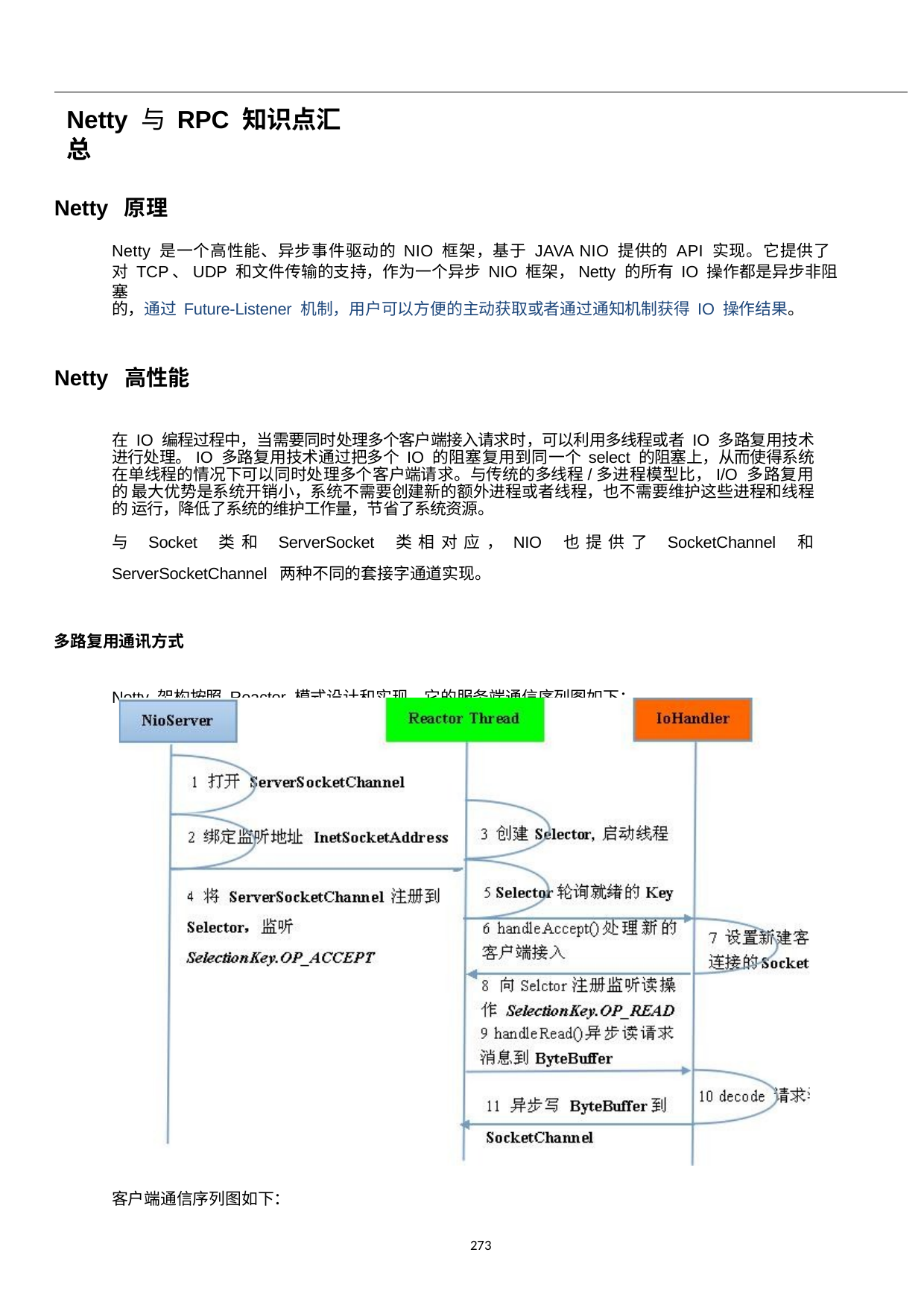

Netty 与 RPC 知识点汇总

Netty 原理
Netty 是一个高性能、异步事件驱动的 NIO 框架，基于 JAVA NIO 提供的 API 实现。它提供了对 TCP、UDP 和文件传输的支持，作为一个异步 NIO 框架，Netty 的所有 IO 操作都是异步非阻塞
的，通过 Future-Listener 机制，用户可以方便的主动获取或者通过通知机制获得 IO 操作结果。

Netty 高性能

在 IO 编程过程中，当需要同时处理多个客户端接入请求时，可以利用多线程或者 IO 多路复用技术 进行处理。IO 多路复用技术通过把多个 IO 的阻塞复用到同一个 select 的阻塞上，从而使得系统 在单线程的情况下可以同时处理多个客户端请求。与传统的多线程/多进程模型比，I/O 多路复用的 最大优势是系统开销小，系统不需要创建新的额外进程或者线程，也不需要维护这些进程和线程的 运行，降低了系统的维护工作量，节省了系统资源。
与 Socket 类和 ServerSocket 类相对应，NIO 也提供了 SocketChannel 和 ServerSocketChannel  两种不同的套接字通道实现。

多路复用通讯方式

Netty 架构按照 Reactor 模式设计和实现，它的服务端通信序列图如下：

客户端通信序列图如下：
273